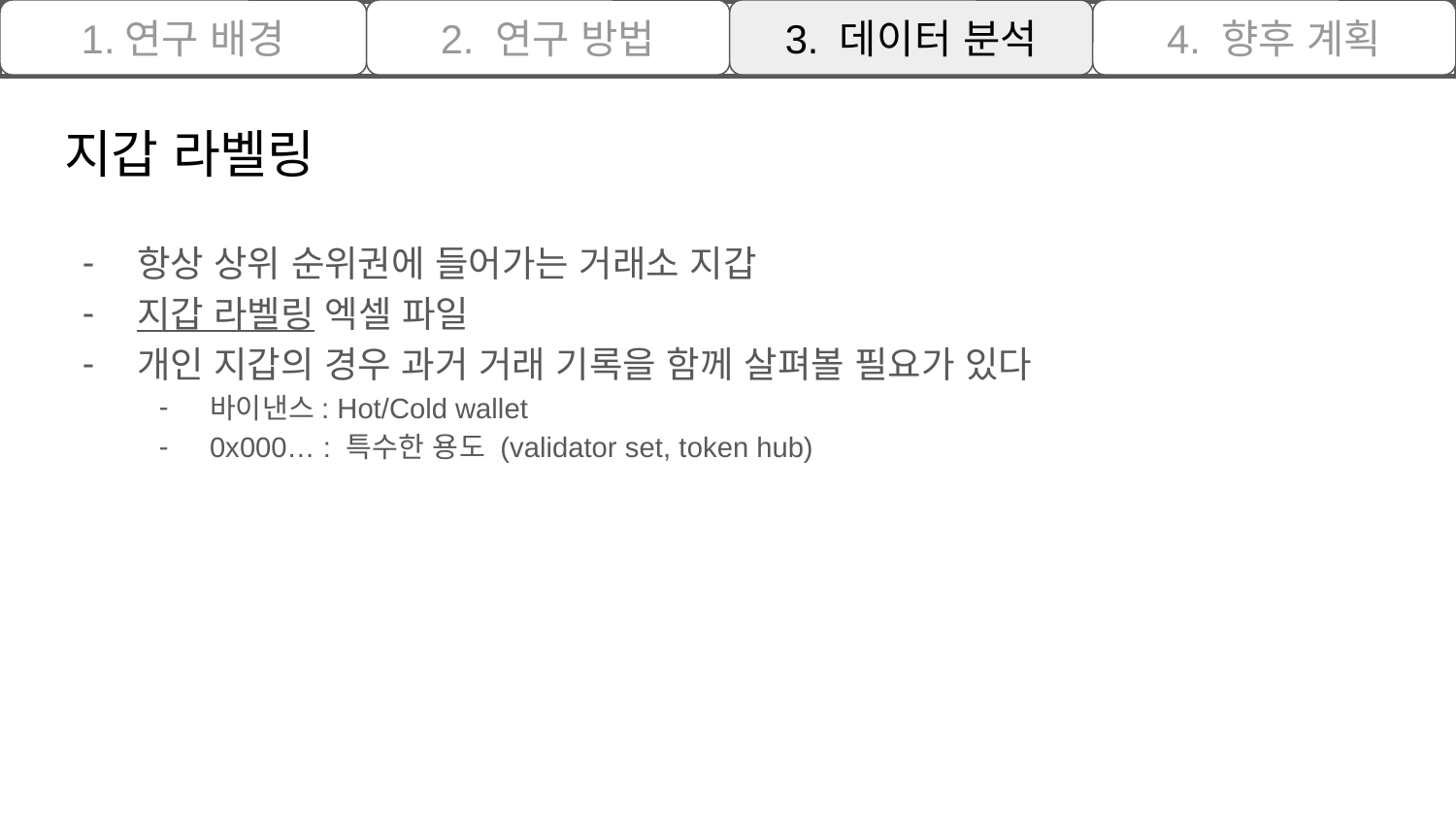

1.연구 배경
2. 연구 방법
3. 데이터 분석
4. 향후 계획

# 지갑 라벨링
항상 상위 순위권에 들어가는 거래소 지갑
지갑 라벨링 엑셀 파일
개인 지갑의 경우 과거 거래 기록을 함께 살펴볼 필요가 있다
바이낸스: Hot/Cold wallet
0x000… : 특수한 용도 (validator set, token hub)